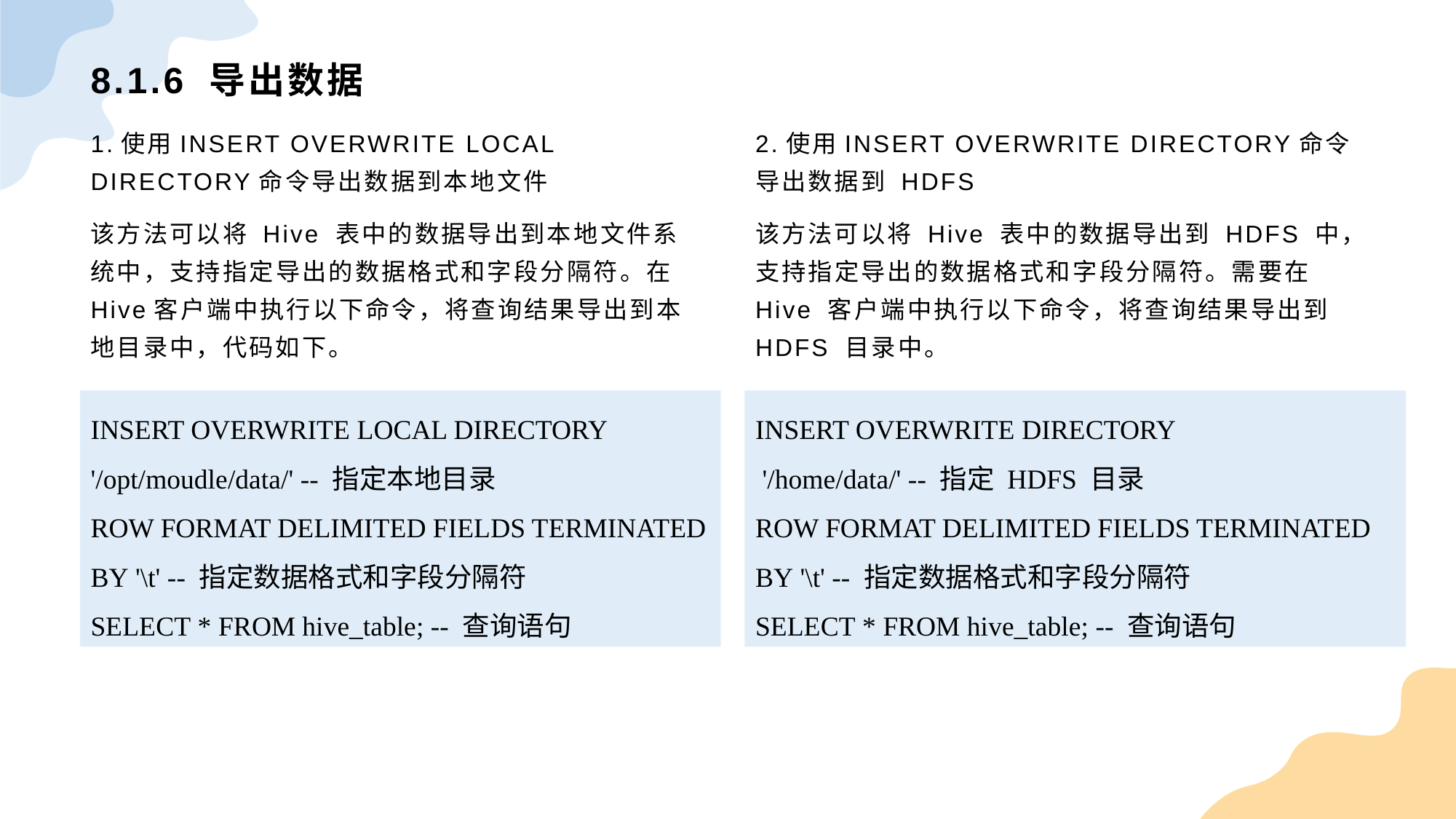

# 8.1.6 导出数据
1.使用INSERT OVERWRITE LOCAL DIRECTORY命令导出数据到本地文件
该方法可以将 Hive 表中的数据导出到本地文件系统中，支持指定导出的数据格式和字段分隔符。在Hive客户端中执行以下命令，将查询结果导出到本地目录中，代码如下。
2.使用INSERT OVERWRITE DIRECTORY命令导出数据到 HDFS
该方法可以将 Hive 表中的数据导出到 HDFS 中，支持指定导出的数据格式和字段分隔符。需要在 Hive 客户端中执行以下命令，将查询结果导出到 HDFS 目录中。
INSERT OVERWRITE LOCAL DIRECTORY '/opt/moudle/data/' -- 指定本地目录
ROW FORMAT DELIMITED FIELDS TERMINATED BY '\t' -- 指定数据格式和字段分隔符
SELECT * FROM hive_table; -- 查询语句
INSERT OVERWRITE DIRECTORY
 '/home/data/' -- 指定 HDFS 目录
ROW FORMAT DELIMITED FIELDS TERMINATED BY '\t' -- 指定数据格式和字段分隔符
SELECT * FROM hive_table; -- 查询语句